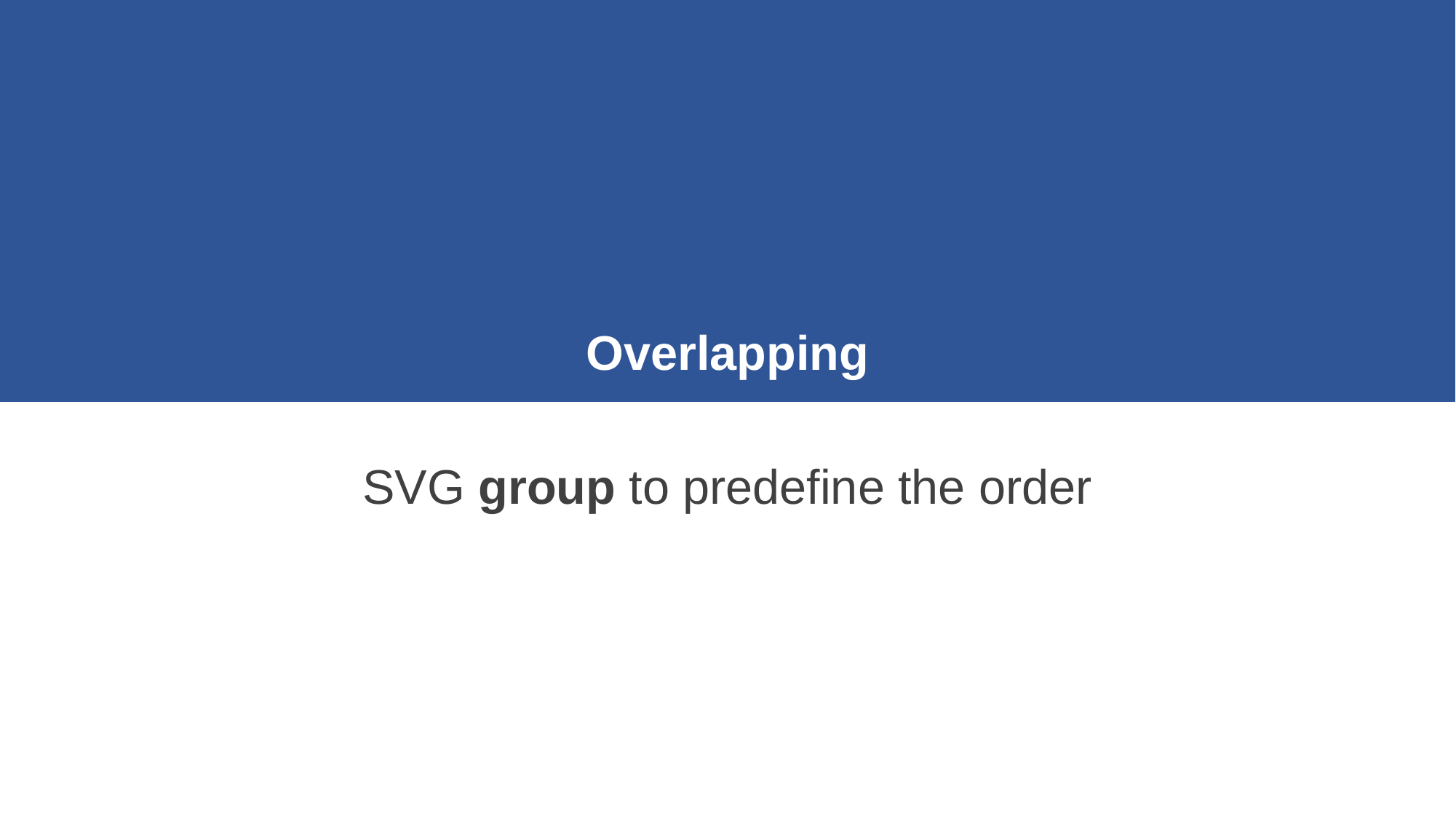

这可能是因为
Overlapping

SVG group to predefine the order